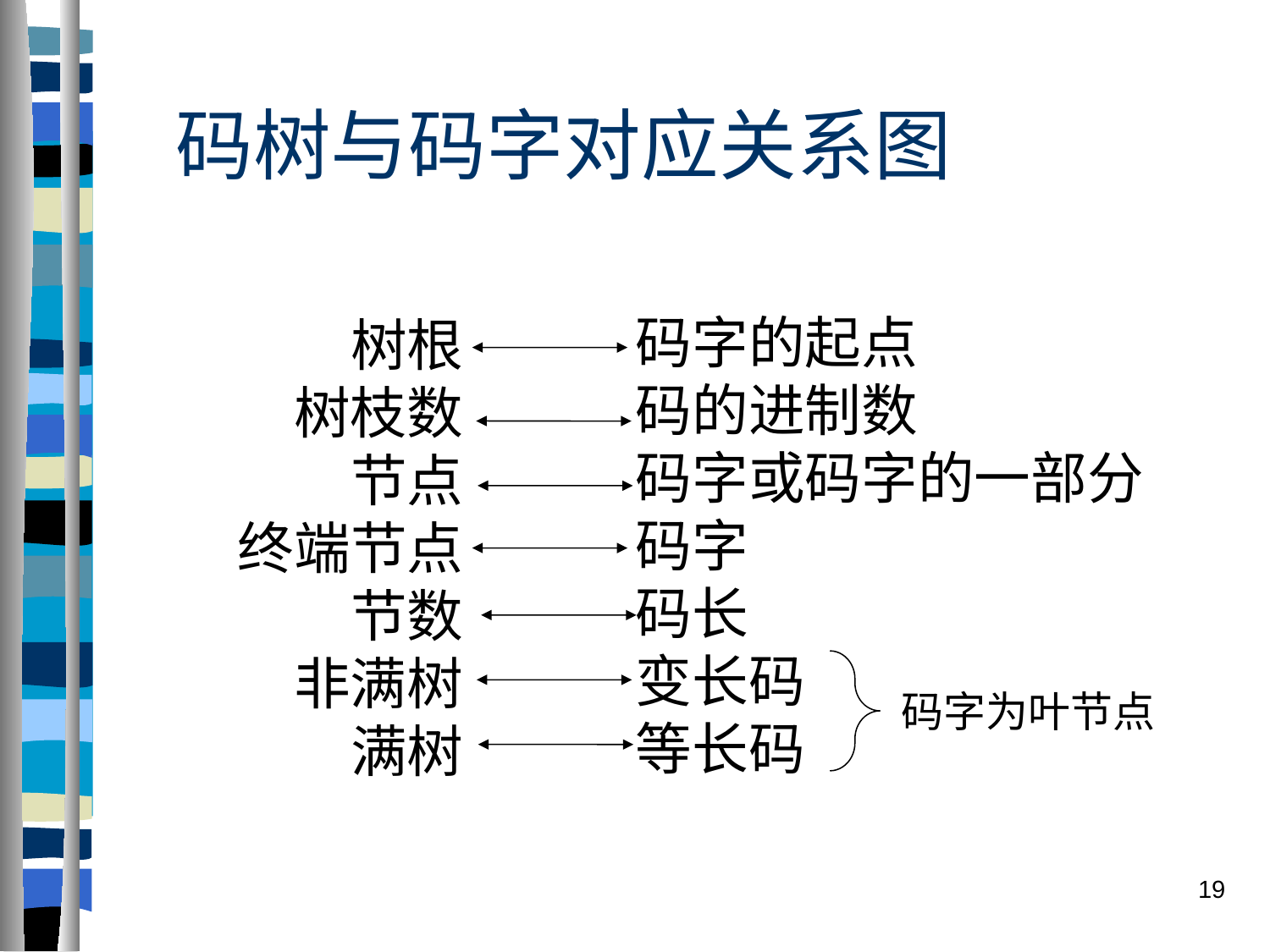

码树与码字对应关系图
码字的起点
码的进制数
码字或码字的一部分
码字
码长
变长码
等长码
树根
树枝数
节点
终端节点
节数
非满树
满树

码字为叶节点
19